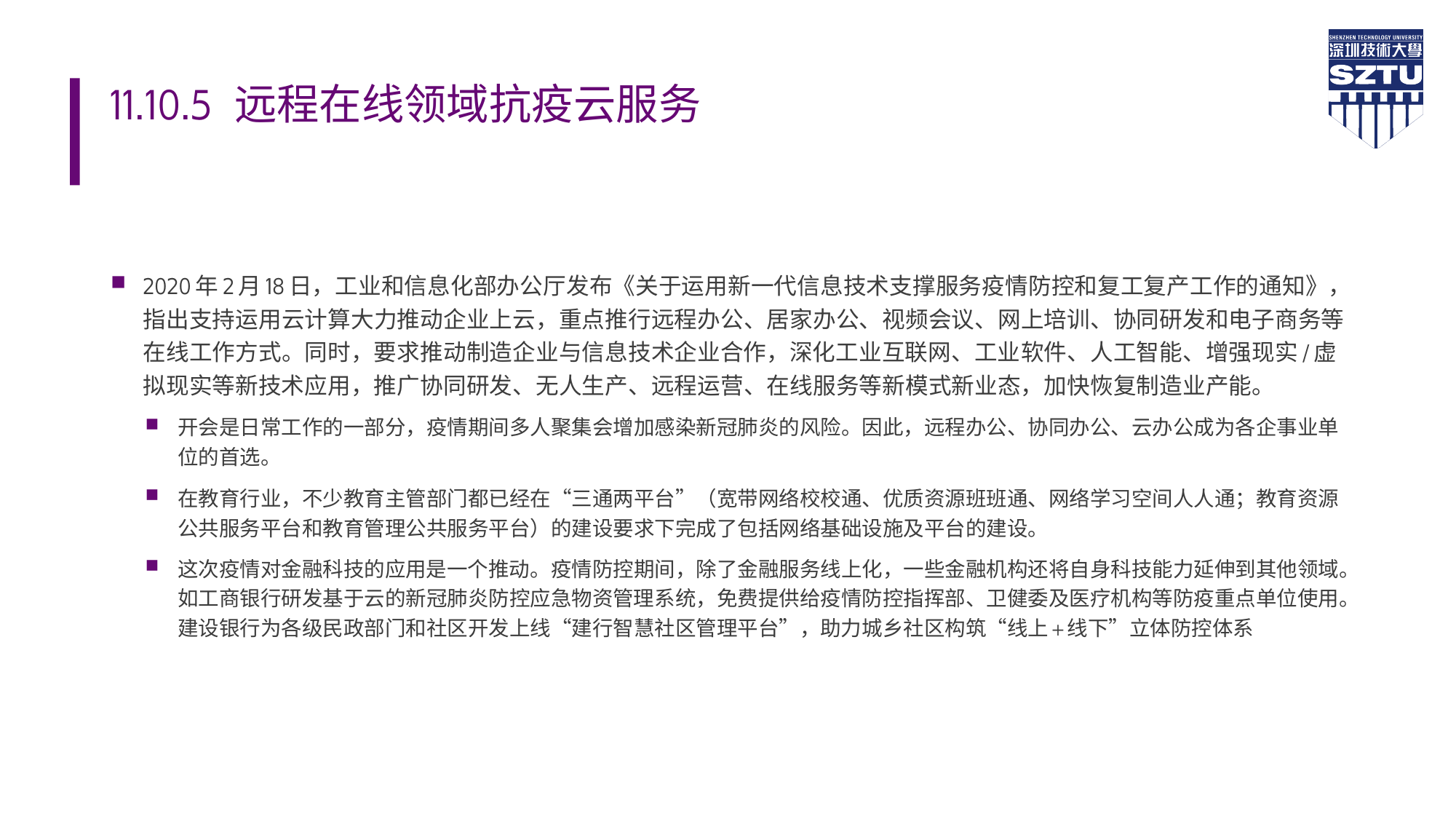

# 11.10.5 远程在线领域抗疫云服务
2020年2月18日，工业和信息化部办公厅发布《关于运用新一代信息技术支撑服务疫情防控和复工复产工作的通知》，指出支持运用云计算大力推动企业上云，重点推行远程办公、居家办公、视频会议、网上培训、协同研发和电子商务等在线工作方式。同时，要求推动制造企业与信息技术企业合作，深化工业互联网、工业软件、人工智能、增强现实/虚拟现实等新技术应用，推广协同研发、无人生产、远程运营、在线服务等新模式新业态，加快恢复制造业产能。
开会是日常工作的一部分，疫情期间多人聚集会增加感染新冠肺炎的风险。因此，远程办公、协同办公、云办公成为各企事业单位的首选。
在教育行业，不少教育主管部门都已经在“三通两平台”（宽带网络校校通、优质资源班班通、网络学习空间人人通；教育资源公共服务平台和教育管理公共服务平台）的建设要求下完成了包括网络基础设施及平台的建设。
这次疫情对金融科技的应用是一个推动。疫情防控期间，除了金融服务线上化，一些金融机构还将自身科技能力延伸到其他领域。如工商银行研发基于云的新冠肺炎防控应急物资管理系统，免费提供给疫情防控指挥部、卫健委及医疗机构等防疫重点单位使用。建设银行为各级民政部门和社区开发上线“建行智慧社区管理平台”，助力城乡社区构筑“线上+线下”立体防控体系